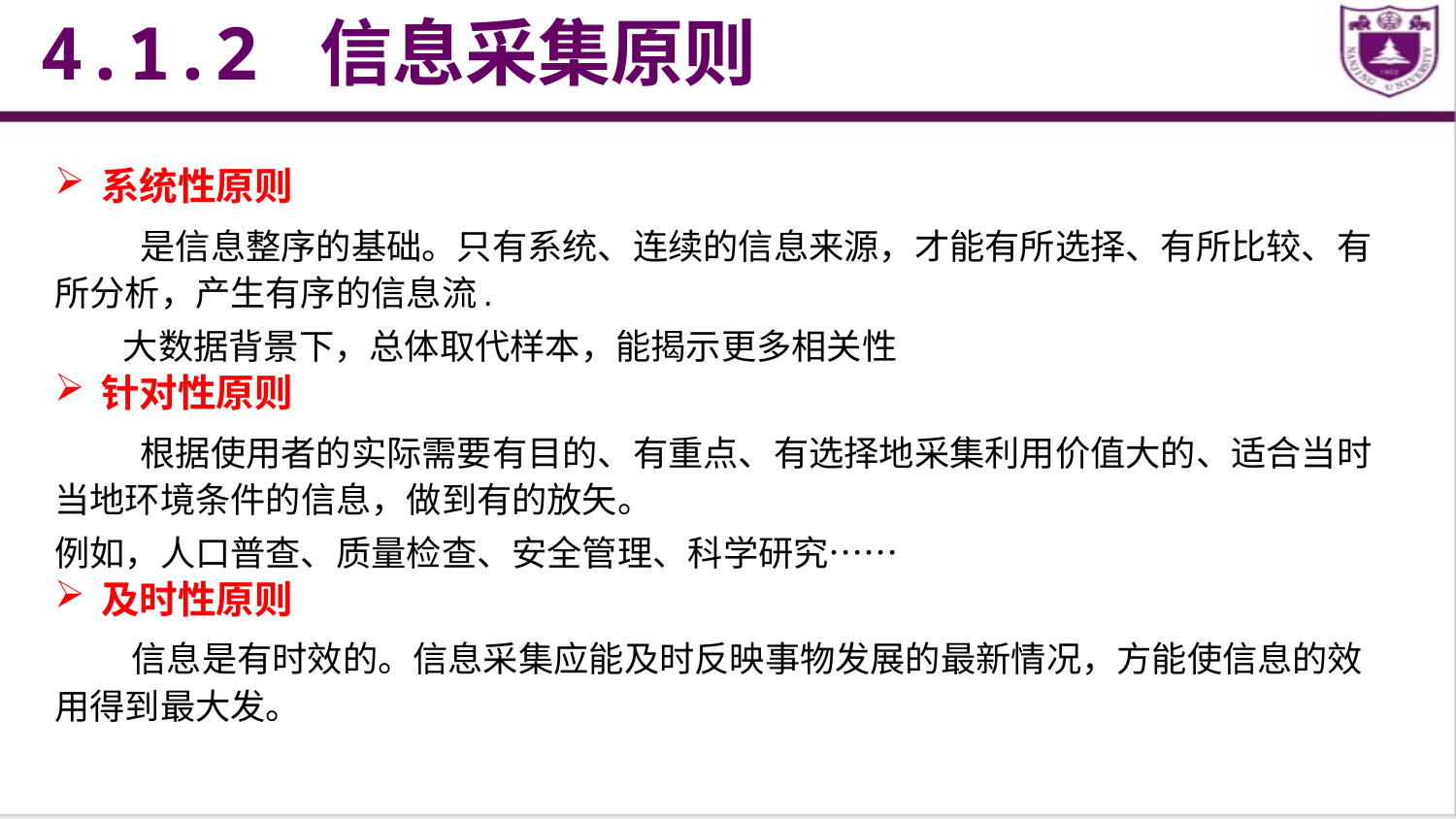

4.1.2 信息采集原则
系统性原则
         是信息整序的基础。只有系统、连续的信息来源，才能有所选择、有所比较、有所分析，产生有序的信息流.
        大数据背景下，总体取代样本，能揭示更多相关性
针对性原则
         根据使用者的实际需要有目的、有重点、有选择地采集利用价值大的、适合当时当地环境条件的信息，做到有的放矢。
例如，人口普查、质量检查、安全管理、科学研究……
及时性原则
        信息是有时效的。信息采集应能及时反映事物发展的最新情况，方能使信息的效用得到最大发。